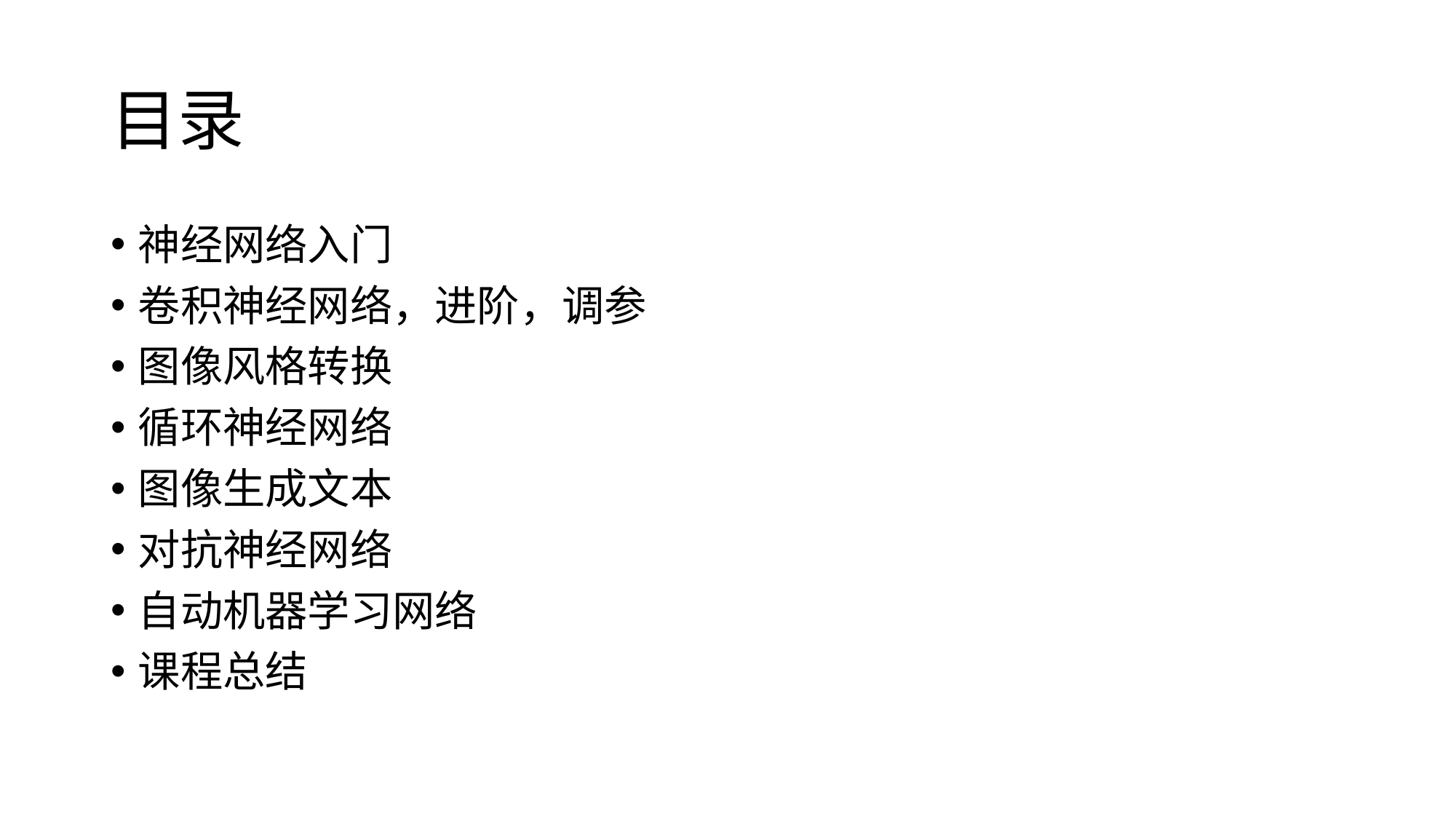

# 目录
神经网络入门
卷积神经网络，进阶，调参
图像风格转换
循环神经网络
图像生成文本
对抗神经网络
自动机器学习网络
课程总结